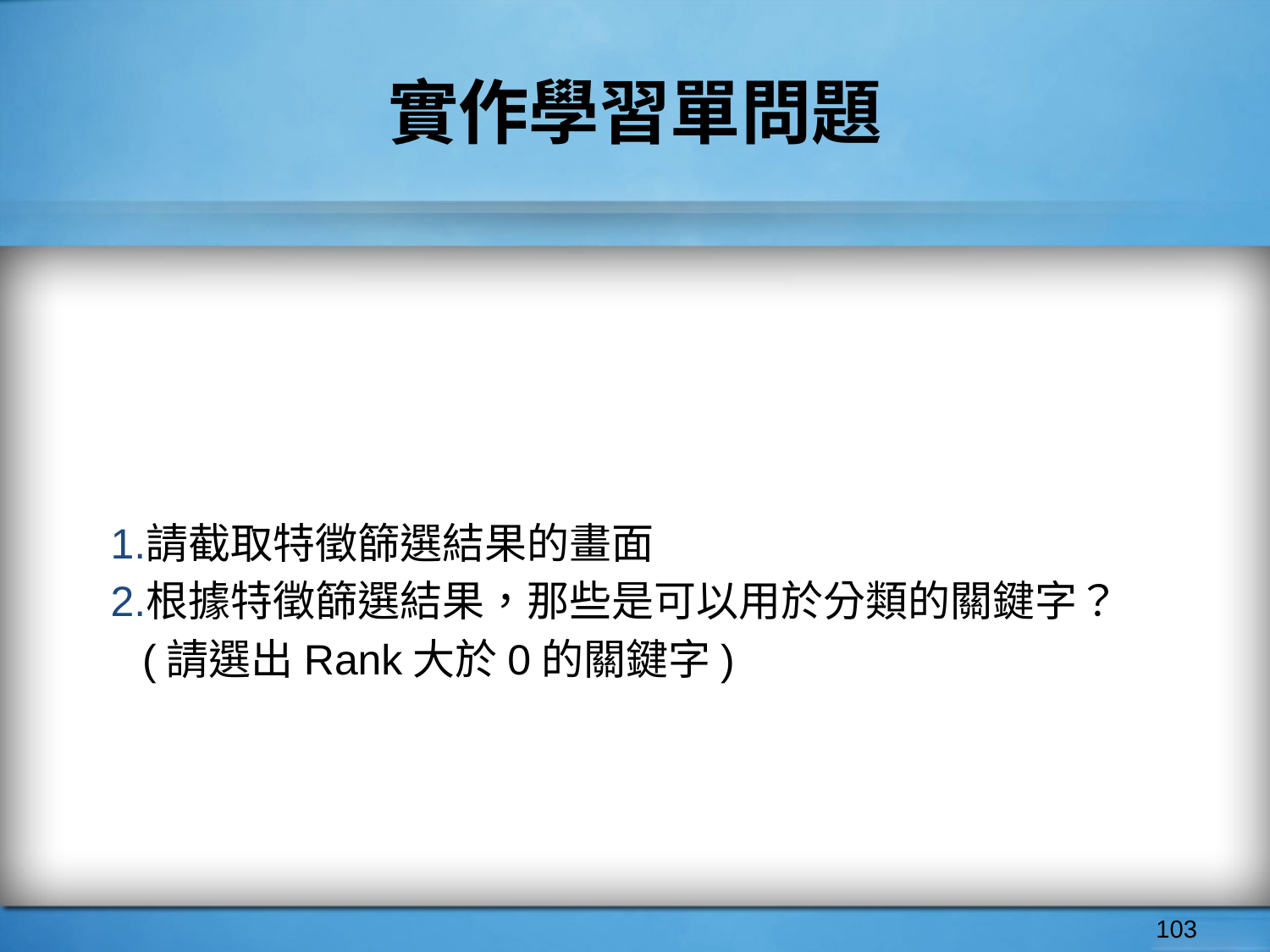

# 實作學習單問題
請截取特徵篩選結果的畫面
根據特徵篩選結果，那些是可以用於分類的關鍵字？(請選出Rank大於0的關鍵字)
103